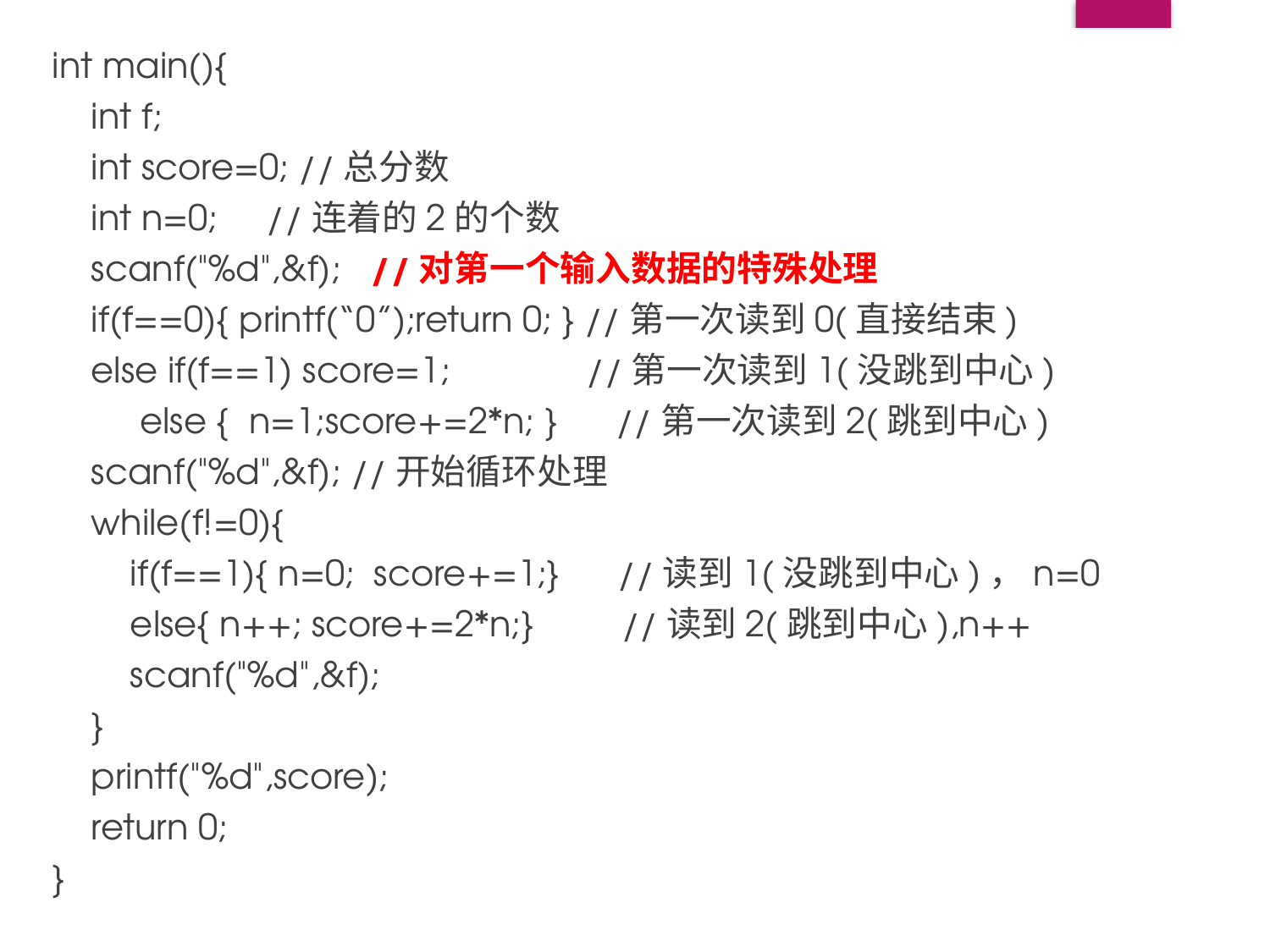

int main(){
    int f;
    int score=0; //总分数
    int n=0;     //连着的2的个数
    scanf("%d",&f);   //对第一个输入数据的特殊处理
    if(f==0){ printf(“0”);return 0; } //第一次读到0(直接结束)
    else if(f==1) score=1;              //第一次读到1(没跳到中心)
         else {  n=1;score+=2*n; }      //第一次读到2(跳到中心)
    scanf("%d",&f); //开始循环处理
    while(f!=0){
        if(f==1){ n=0;  score+=1;}      //读到1(没跳到中心)，n=0
        else{ n++; score+=2*n;}         //读到2(跳到中心),n++
        scanf("%d",&f);
    }
    printf("%d",score);
    return 0;
}
#